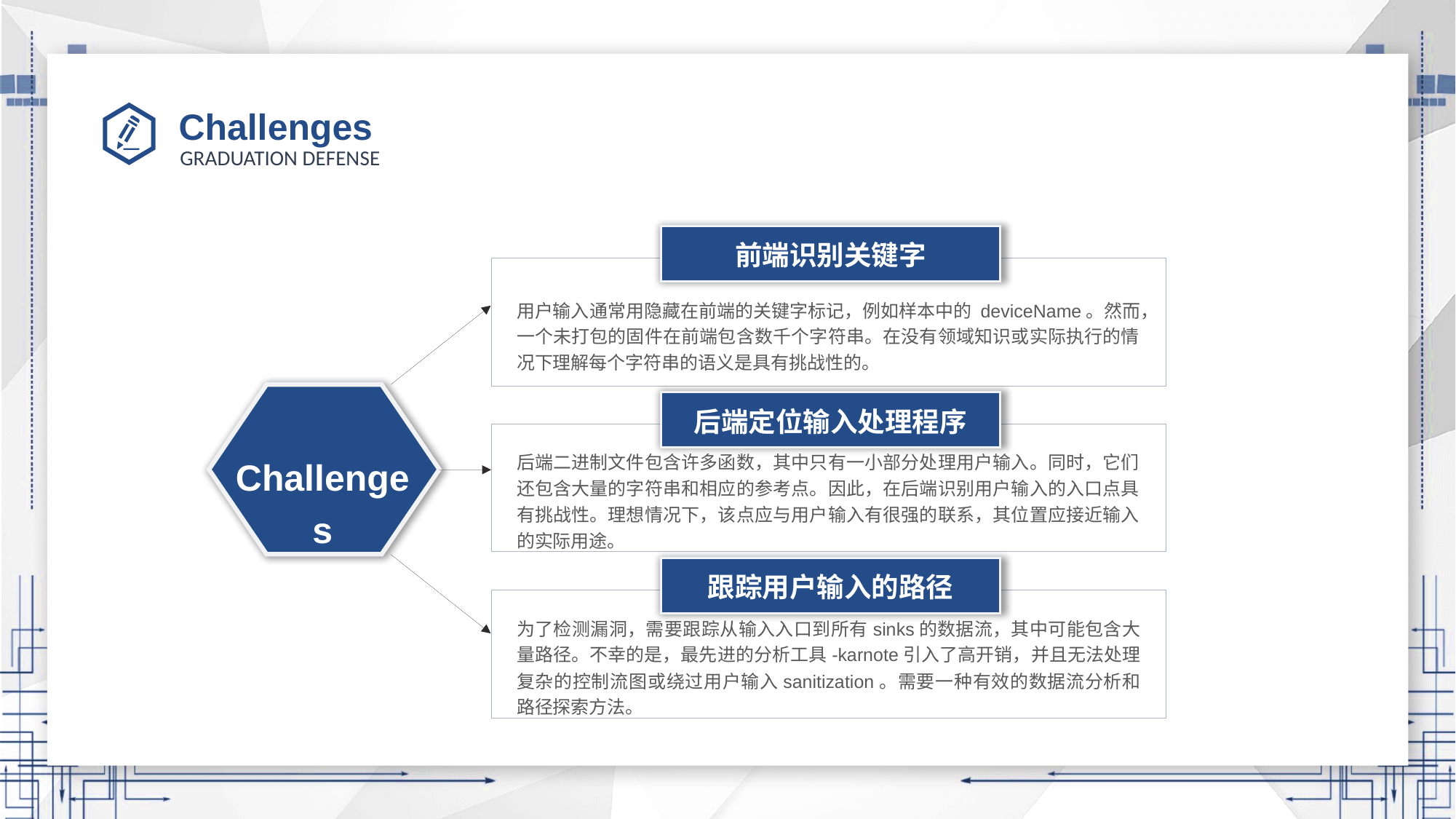

# Challenges

前端识别关键字

用户输入通常用隐藏在前端的关键字标记，例如样本中的 deviceName。然而，一个未打包的固件在前端包含数千个字符串。在没有领域知识或实际执行的情况下理解每个字符串的语义是具有挑战性的。

后端定位输入处理程序

后端二进制文件包含许多函数，其中只有一小部分处理用户输入。同时，它们还包含大量的字符串和相应的参考点。因此，在后端识别用户输入的入口点具有挑战性。理想情况下，该点应与用户输入有很强的联系，其位置应接近输入的实际用途。
Challenges

跟踪用户输入的路径

为了检测漏洞，需要跟踪从输入入口到所有sinks的数据流，其中可能包含大量路径。不幸的是，最先进的分析工具-karnote引入了高开销，并且无法处理复杂的控制流图或绕过用户输入sanitization。需要一种有效的数据流分析和路径探索方法。